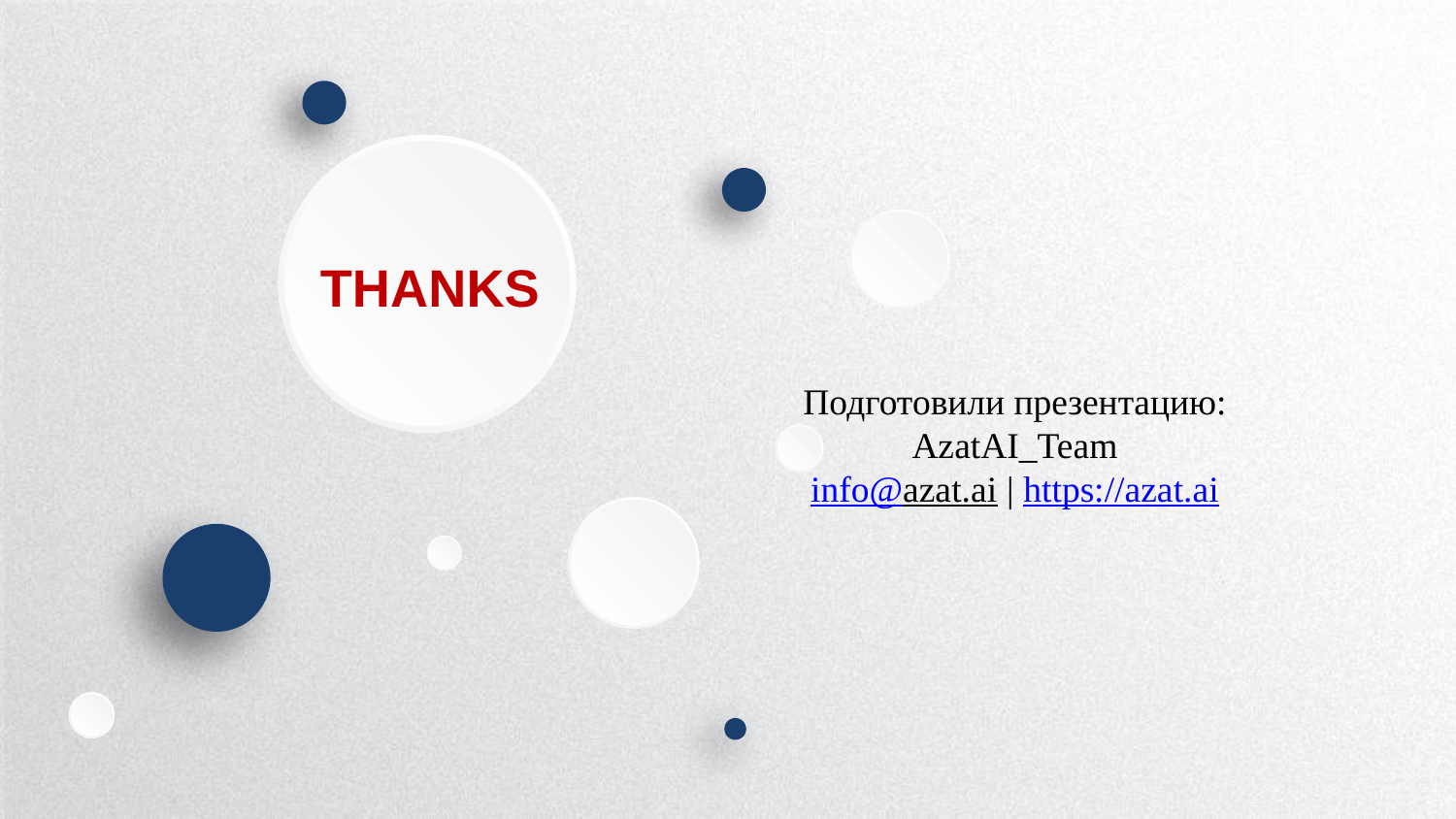

THANKS
Подготовили презентацию:
AzatAI_Team
info@azat.ai | https://azat.ai

延时符